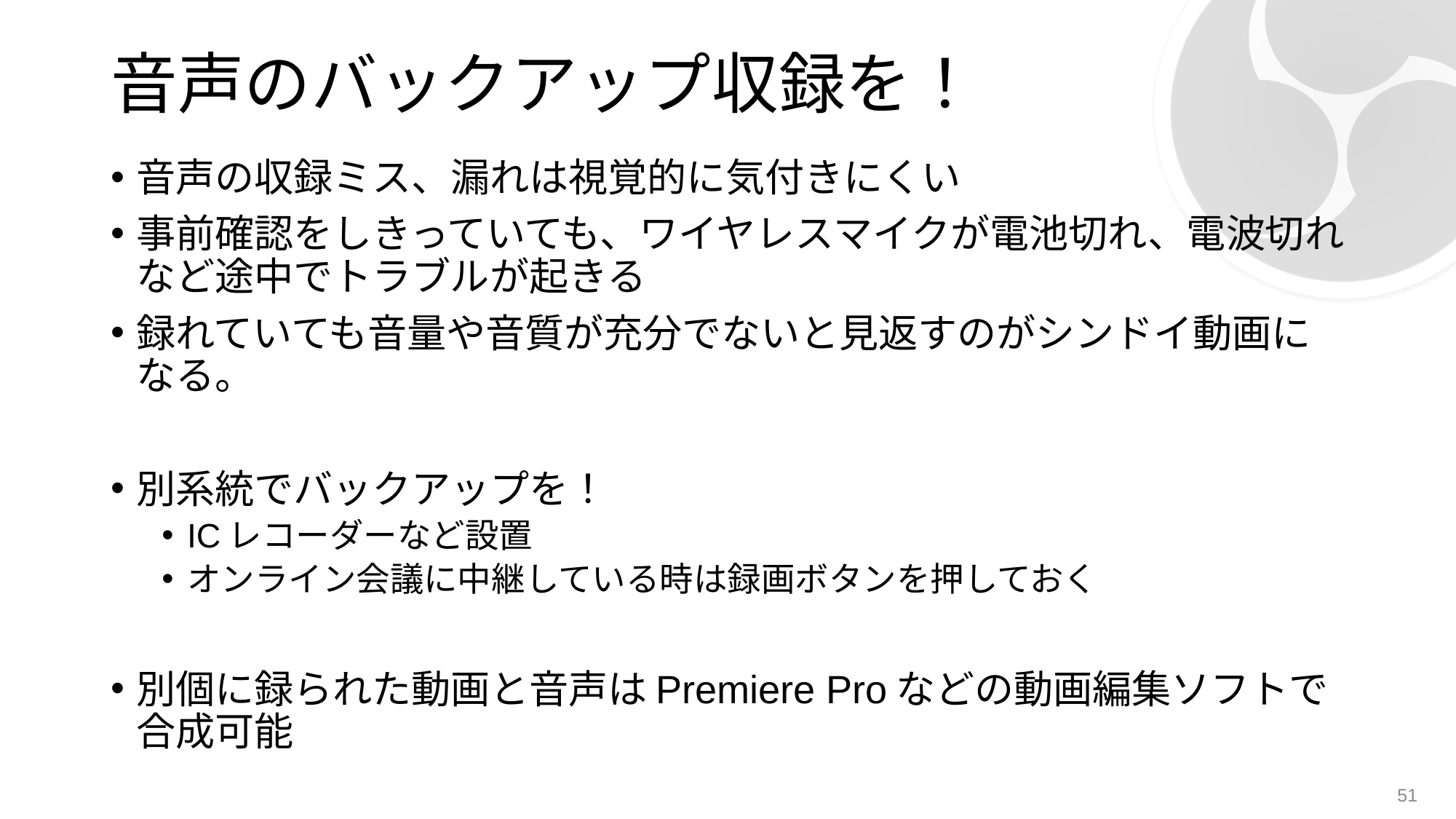

# 音声のバックアップ収録を！
音声の収録ミス、漏れは視覚的に気付きにくい
事前確認をしきっていても、ワイヤレスマイクが電池切れ、電波切れなど途中でトラブルが起きる
録れていても音量や音質が充分でないと見返すのがシンドイ動画になる。

別系統でバックアップを！
ICレコーダーなど設置
オンライン会議に中継している時は録画ボタンを押しておく

別個に録られた動画と音声はPremiere Proなどの動画編集ソフトで合成可能
51